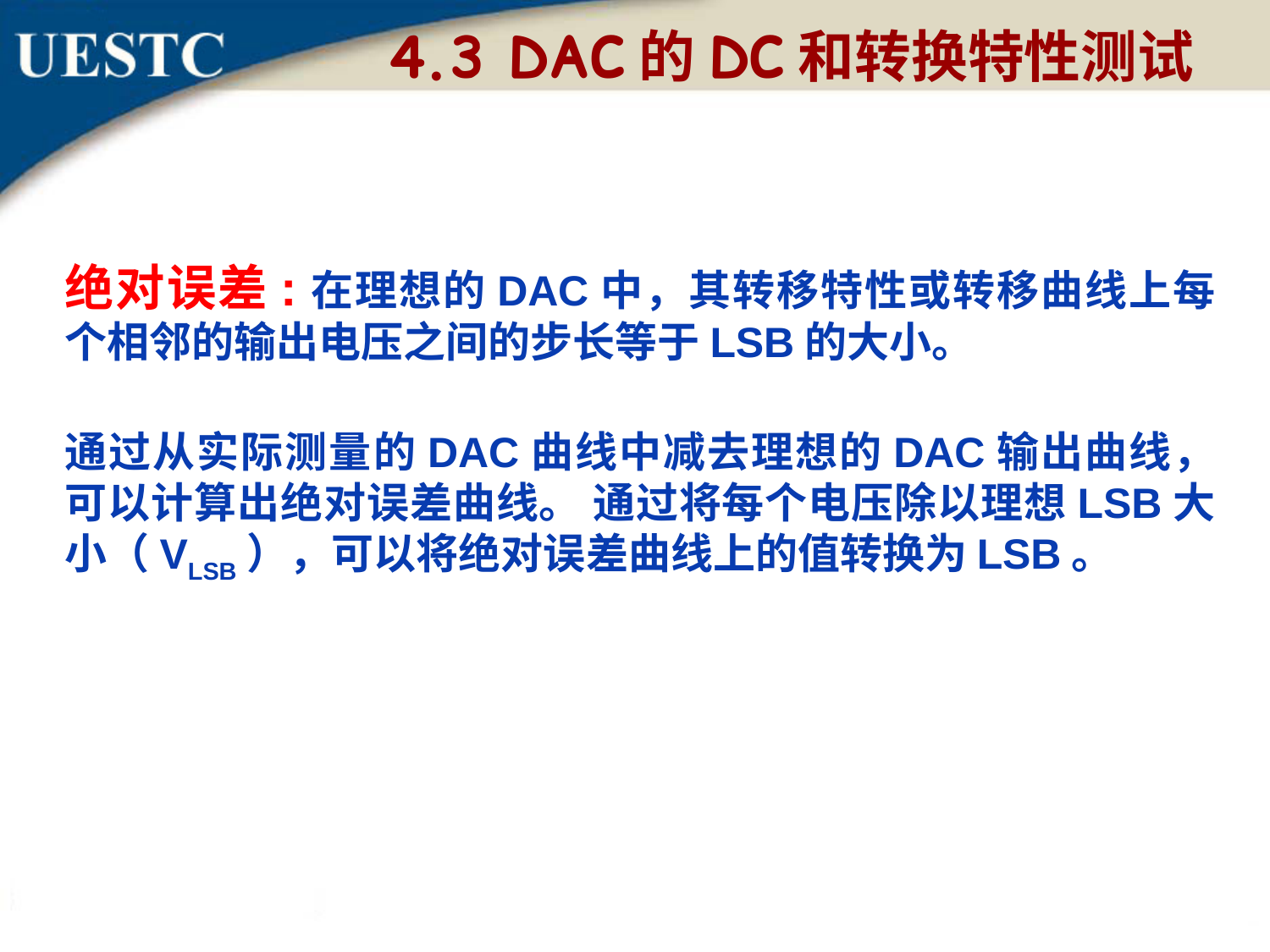

4.3 DAC的DC和转换特性测试
绝对误差:在理想的DAC中，其转移特性或转移曲线上每个相邻的输出电压之间的步长等于LSB的大小。

通过从实际测量的DAC曲线中减去理想的DAC输出曲线，可以计算出绝对误差曲线。 通过将每个电压除以理想LSB大小（VLSB），可以将绝对误差曲线上的值转换为LSB。